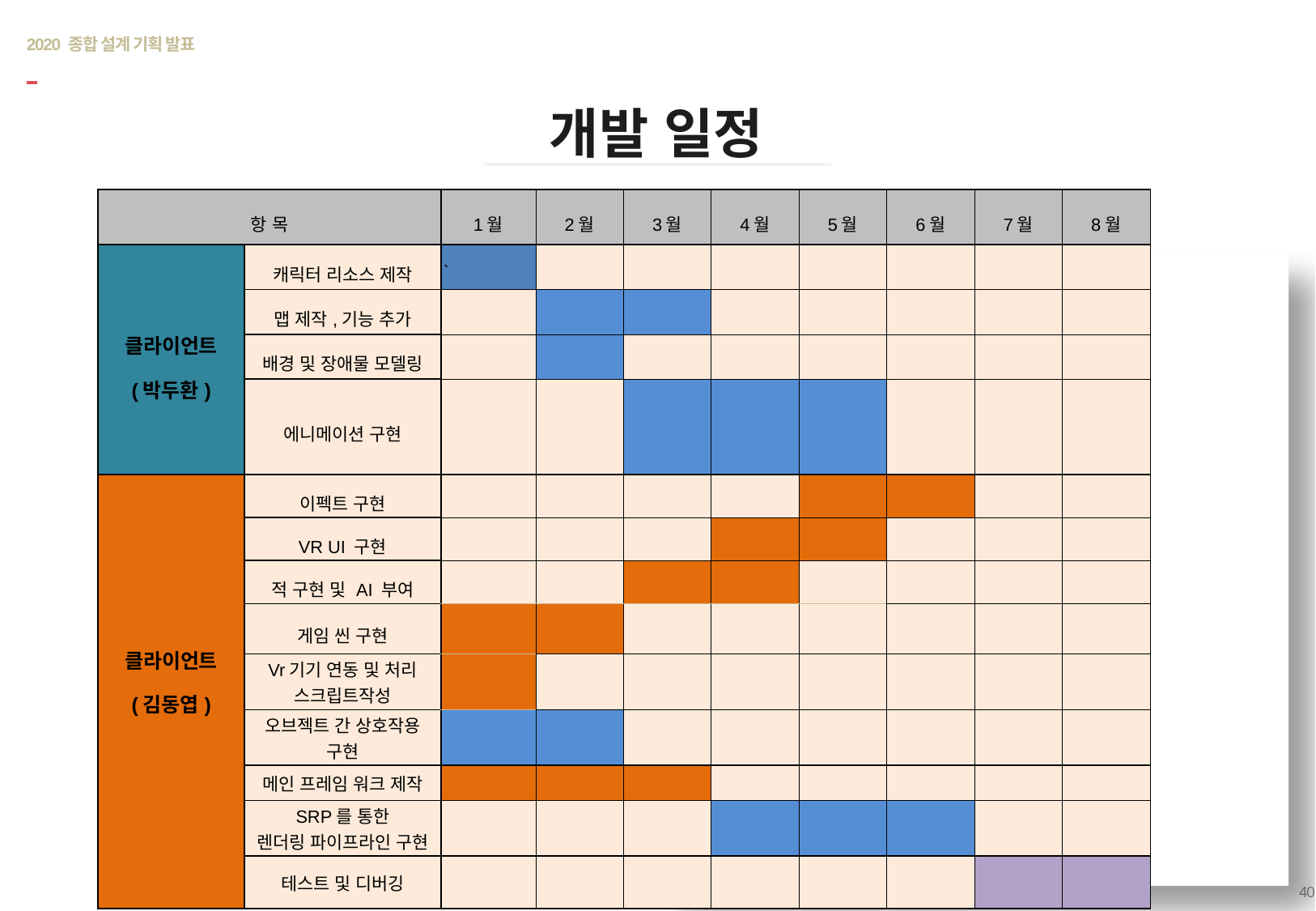

# 2020 종합 설계 기획 발표
개발 일정
| 항 목 |  | 1월 | 2월 | 3월 | 4월 | 5월 | 6월 | 7월 | 8월 |
| --- | --- | --- | --- | --- | --- | --- | --- | --- | --- |
| 클라이언트 (박두환) | 캐릭터 리소스 제작 | ` |  |  |  |  |  |  |  |
|  | 맵 제작,기능 추가 |  |  |  |  |  |  |  |  |
|  | 배경 및 장애물 모델링 |  |  |  |  |  |  |  |  |
|  | 에니메이션 구현 |  |  |  |  |  |  |  |  |
| 클라이언트 (김동엽) | 이펙트 구현 |  |  |  |  |  |  |  |  |
|  | VR UI 구현 |  |  |  |  |  |  |  |  |
|  | 적 구현 및 AI 부여 |  |  |  |  |  |  |  |  |
|  | 게임 씬 구현 |  |  |  |  |  |  |  |  |
|  | Vr기기 연동 및 처리 스크립트작성 |  |  |  |  |  |  |  |  |
|  | 오브젝트 간 상호작용 구현 |  |  |  |  |  |  |  |  |
|  | 메인 프레임 워크 제작 |  |  |  |  |  |  |  |  |
|  | SRP를 통한 렌더링 파이프라인 구현 |  |  |  |  |  |  |  |  |
|  | 테스트 및 디버깅 |  |  |  |  |  |  |  |  |

40